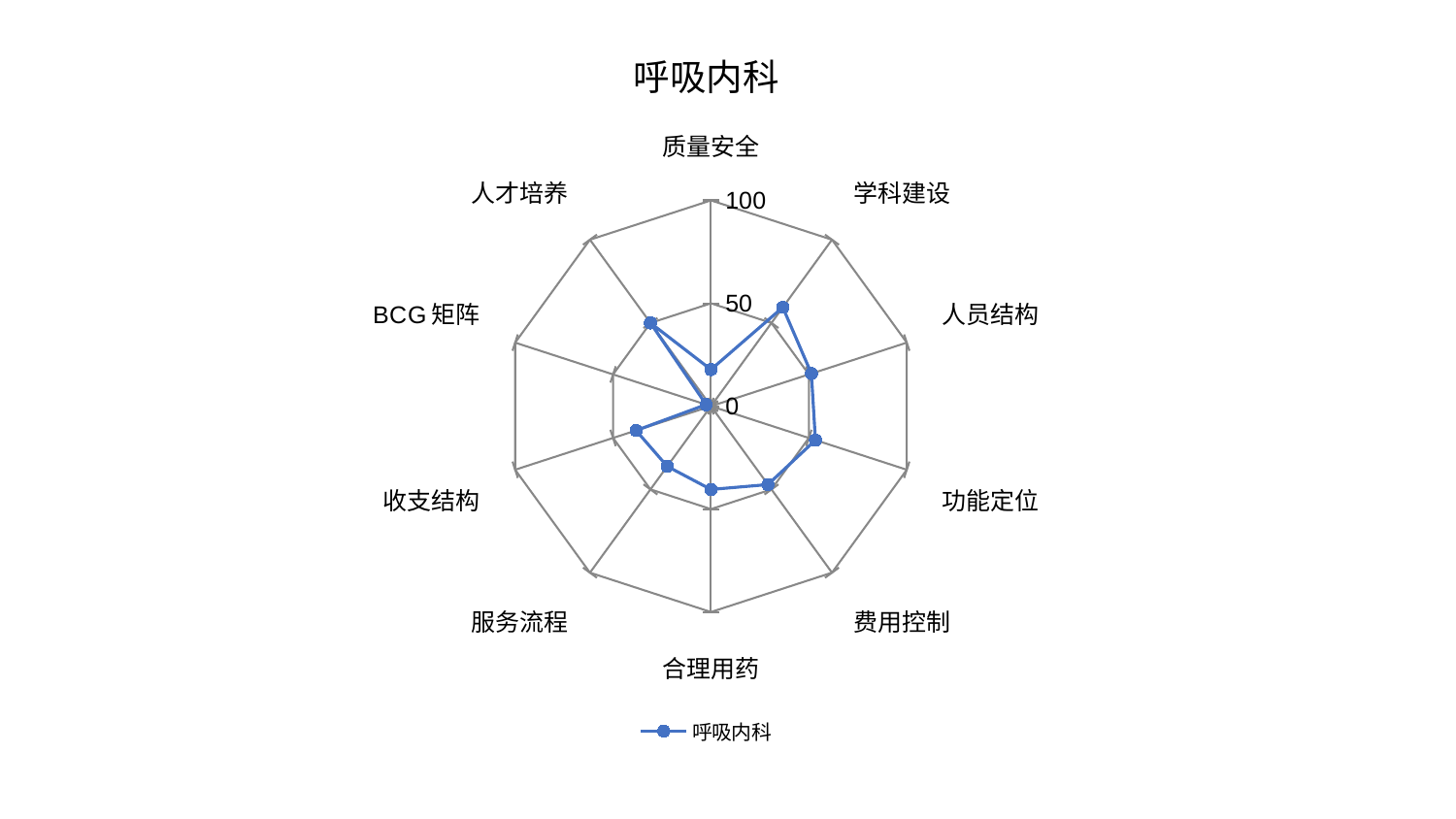

### Chart: 呼吸内科

| Category | 呼吸内科 |
|---|---|
| 质量安全 | 17.8083582374659 |
| 学科建设 | 59.39020480562261 |
| 人员结构 | 51.30988110591314 |
| 功能定位 | 53.36075574284265 |
| 费用控制 | 47.077973912574535 |
| 合理用药 | 40.46932951426079 |
| 服务流程 | 36.15390389191474 |
| 收支结构 | 38.2671835564064 |
| BCG矩阵 | 2.4461632036186525 |
| 人才培养 | 50.031629287571356 |
136